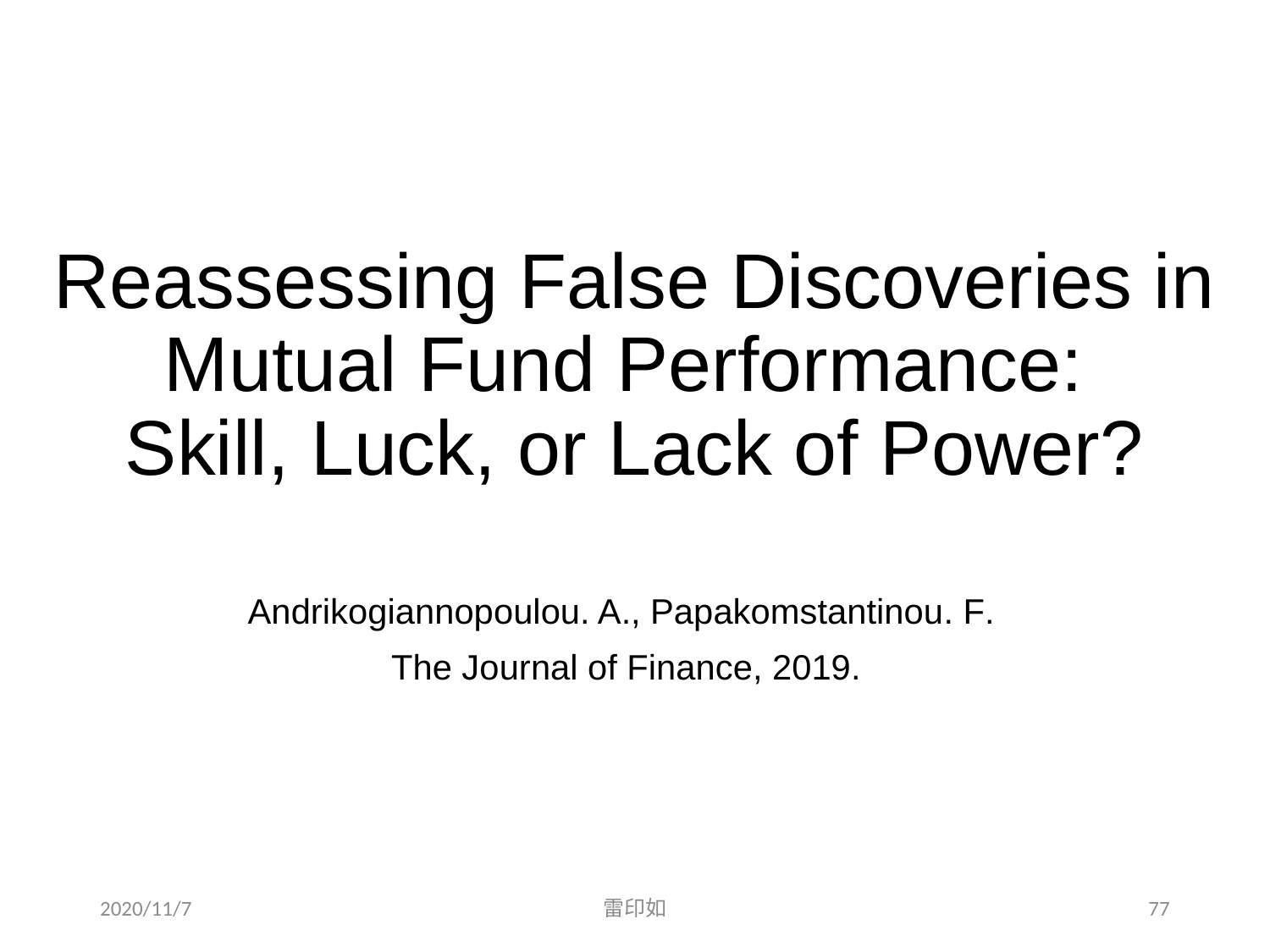

Reassessing False Discoveries in Mutual Fund Performance:
Skill, Luck, or Lack of Power?
Andrikogiannopoulou. A., Papakomstantinou. F.
The Journal of Finance, 2019.
2020/11/7
雷印如
77